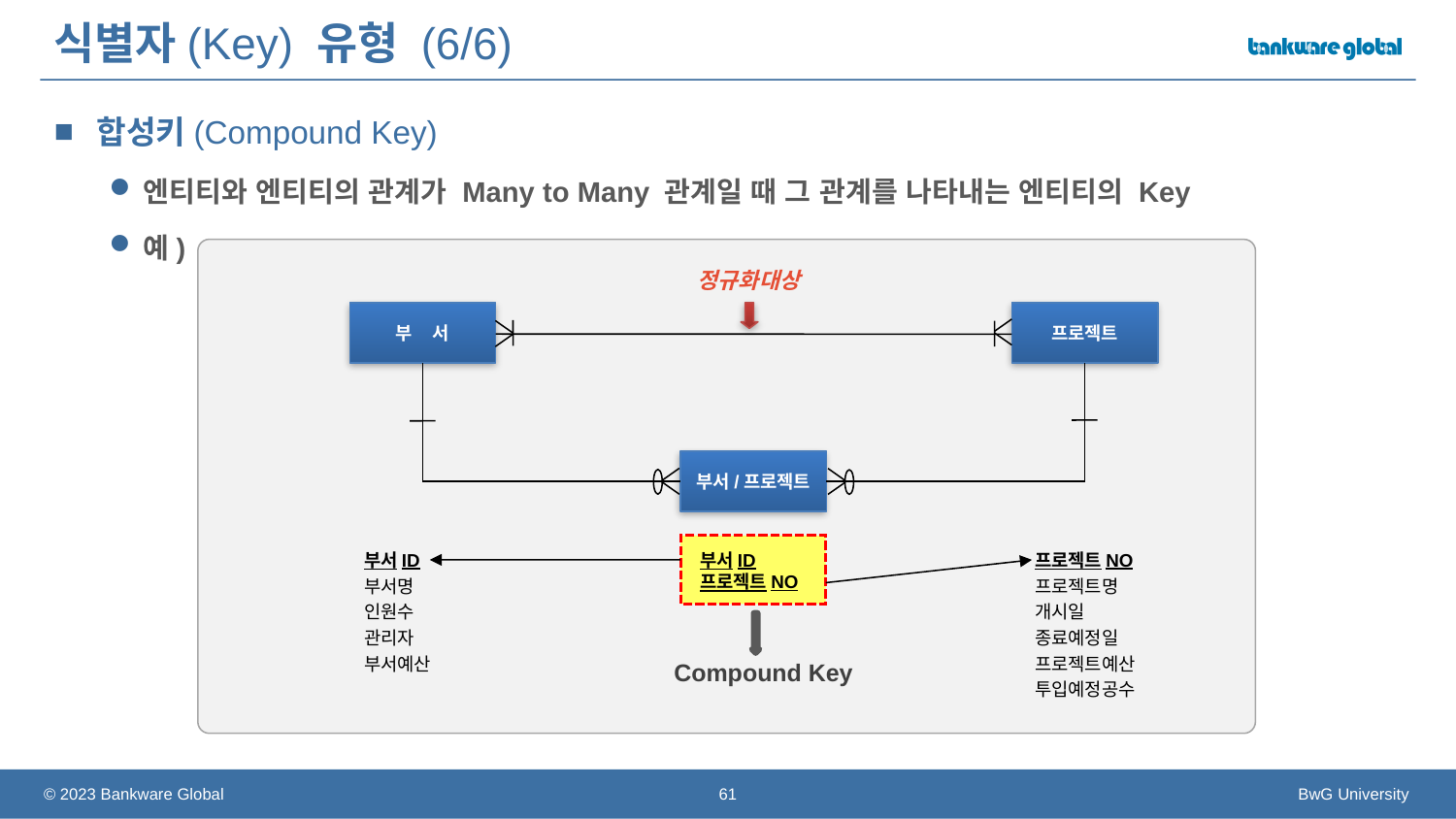

# 식별자(Key) 유형 (6/6)
합성키(Compound Key)
엔티티와 엔티티의 관계가 Many to Many 관계일 때 그 관계를 나타내는 엔티티의 Key
예)

정규화대상

부    서
프로젝트

부서/프로젝트

부서ID
부서명
인원수
관리자
부서예산
프로젝트NO
프로젝트명
개시일
종료예정일
프로젝트예산
투입예정공수
부서ID
프로젝트NO

Compound Key
61